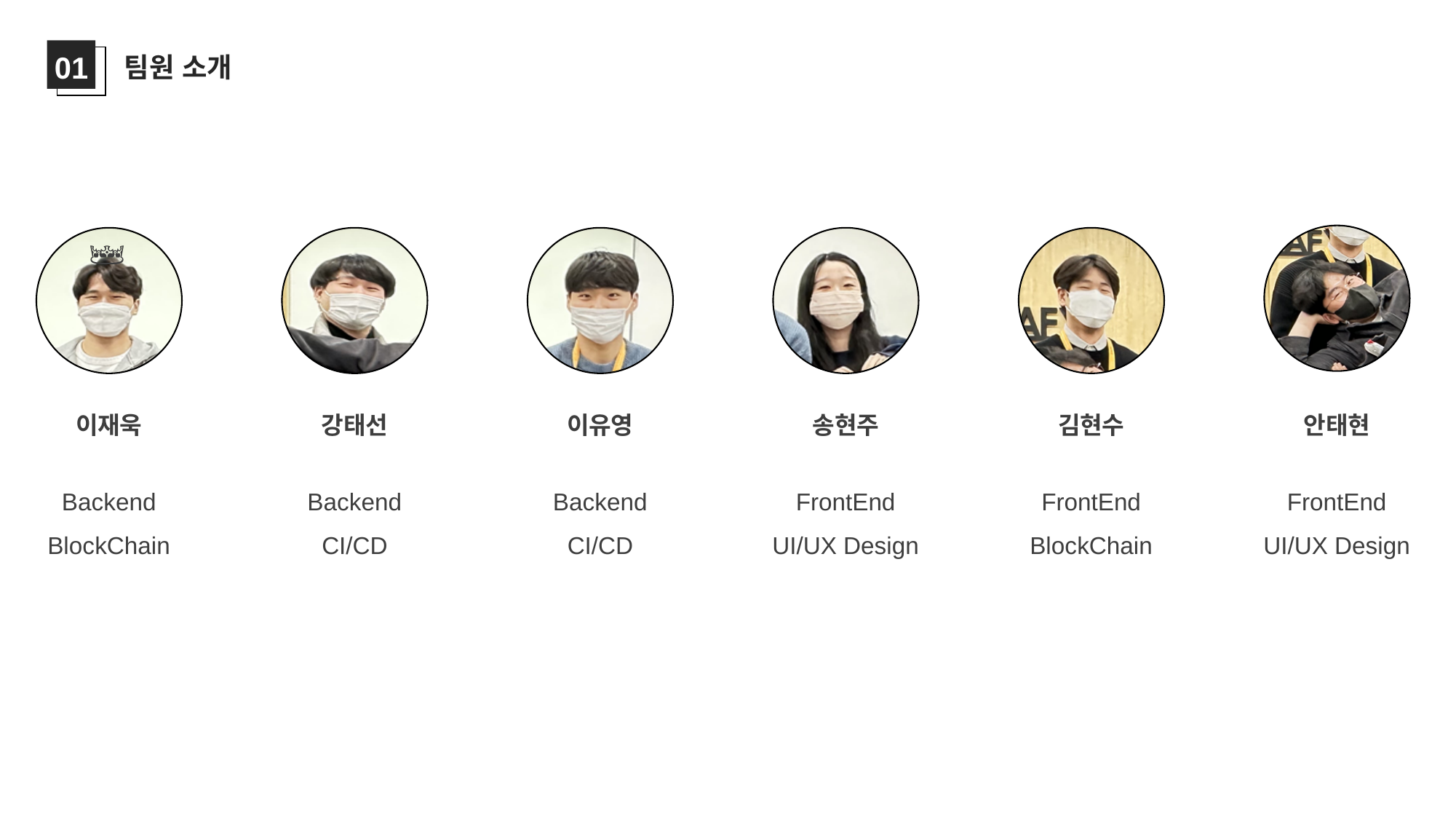

01
팀원 소개
👑

안태현
FrontEnd
UI/UX Design

이재욱
Backend
BlockChain

강태선
Backend
CI/CD

이유영
Backend
CI/CD

송현주
FrontEnd
UI/UX Design

김현수
FrontEnd
BlockChain